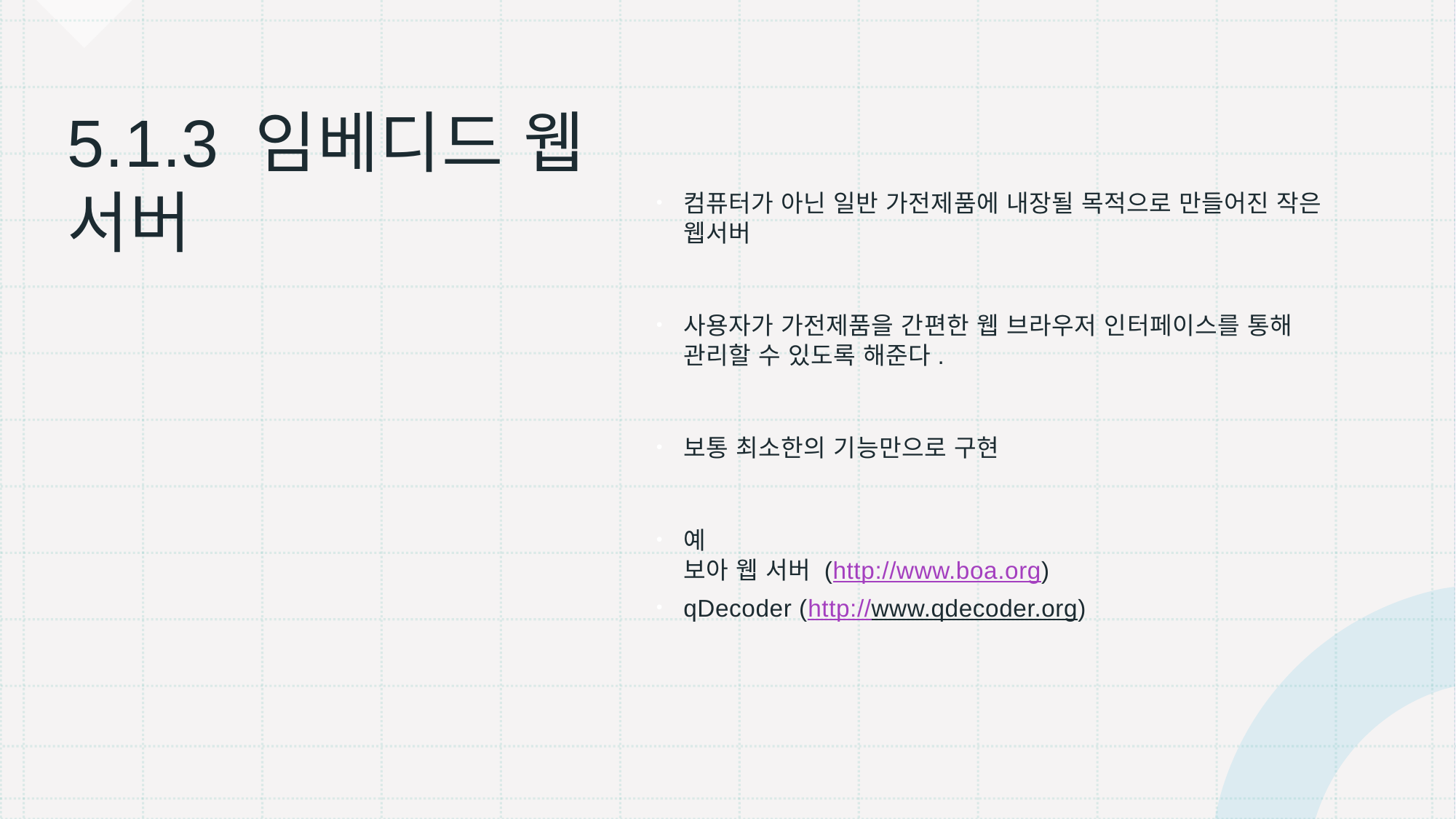

# 5.1.3 임베디드 웹 서버
컴퓨터가 아닌 일반 가전제품에 내장될 목적으로 만들어진 작은 웹서버

사용자가 가전제품을 간편한 웹 브라우저 인터페이스를 통해 관리할 수 있도록 해준다.

보통 최소한의 기능만으로 구현

예
보아 웹 서버 (http://www.boa.org)
qDecoder (http://www.qdecoder.org)